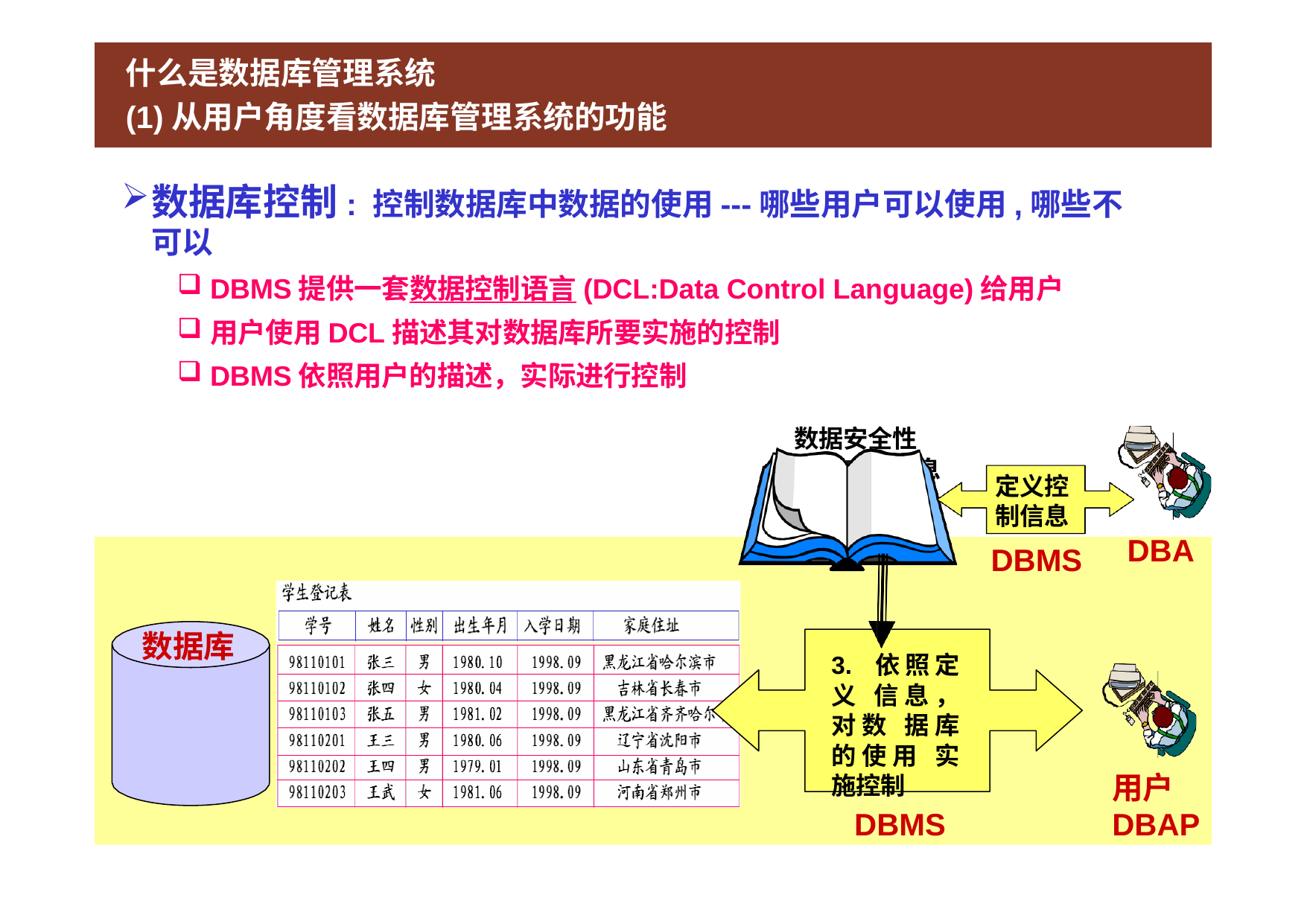

# 什么是数据库管理系统
(1)从用户角度看数据库管理系统的功能
数据库控制: 控制数据库中数据的使用---哪些用户可以使用,哪些不可以
DBMS提供一套数据控制语言(DCL:Data Control Language)给用户
用户使用DCL描述其对数据库所要实施的控制
DBMS依照用户的描述，实际进行控制

数据安全性 完整性定义信息

谁, 能访问哪 些数据,权利
定义控 制信息
DBA

DBMS

数据库

3. 依照定义 信息，对数 据库的使用 实施控制

用户
DBAP
DBMS